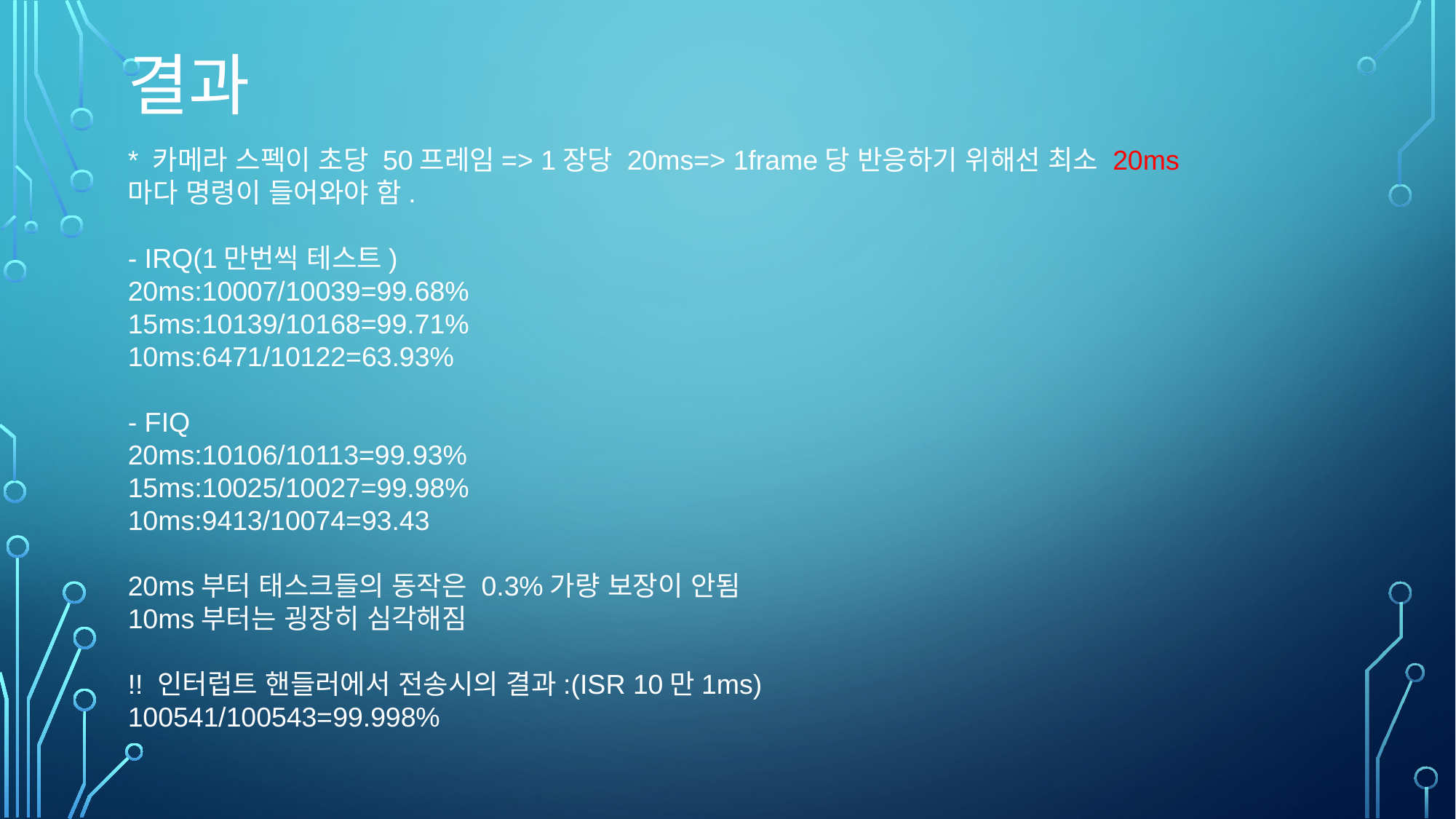

결과
* 카메라 스펙이 초당 50프레임=> 1장당 20ms=> 1frame당 반응하기 위해선 최소 20ms 마다 명령이 들어와야 함.

- IRQ(1만번씩 테스트)
20ms:10007/10039=99.68%
15ms:10139/10168=99.71%
10ms:6471/10122=63.93%

- FIQ
20ms:10106/10113=99.93%
15ms:10025/10027=99.98%
10ms:9413/10074=93.43

20ms부터 태스크들의 동작은 0.3%가량 보장이 안됨
10ms부터는 굉장히 심각해짐

!! 인터럽트 핸들러에서 전송시의 결과:(ISR 10만1ms)
100541/100543=99.998%